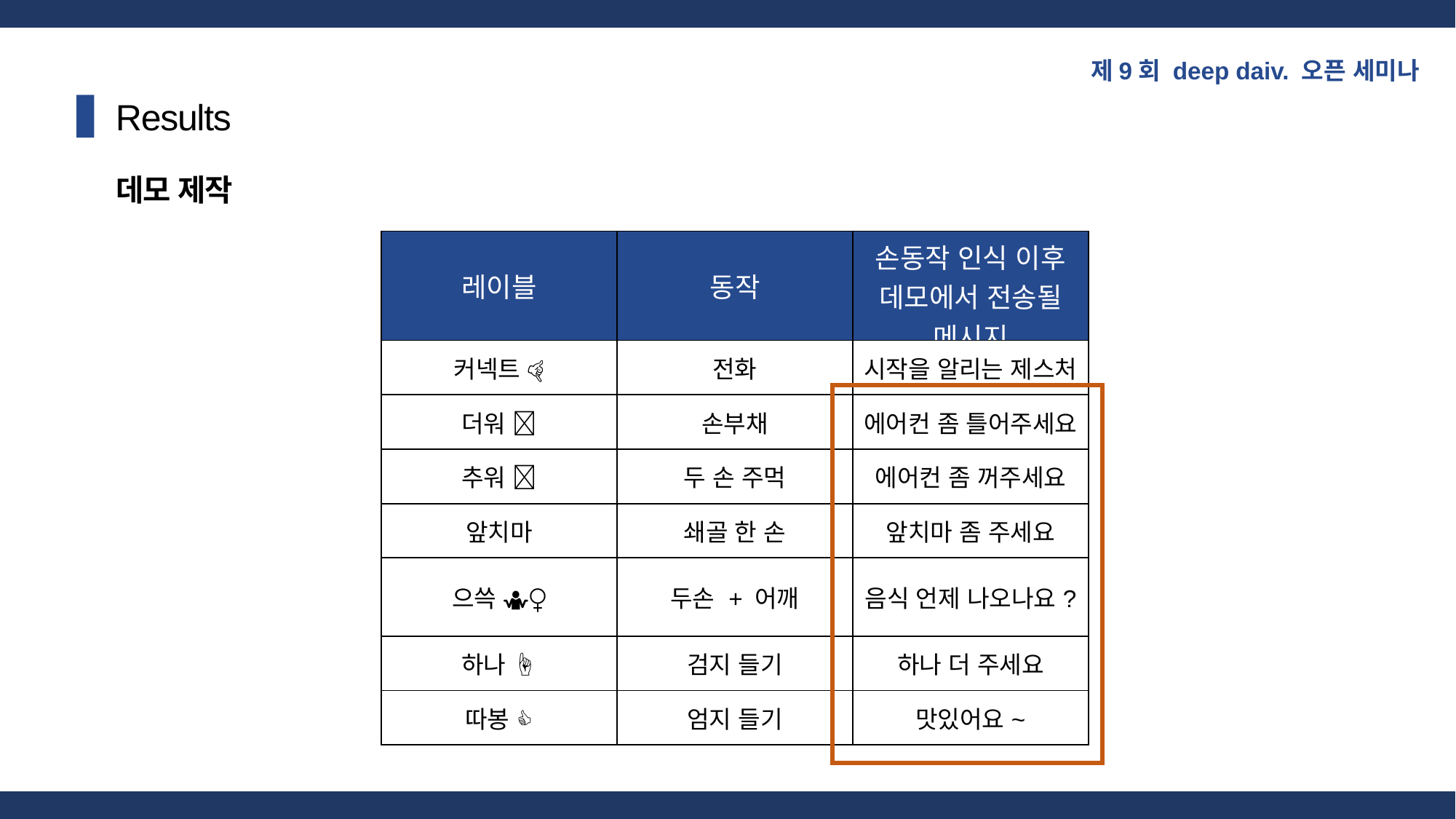

제9회 deep daiv. 오픈 세미나
Results

데모 제작
| 레이블 | 동작 | 손동작 인식 이후 데모에서 전송될 메시지 |
| --- | --- | --- |
| 커넥트 🤙 | 전화 | 시작을 알리는 제스처 |
| 더워 🥵 | 손부채 | 에어컨 좀 틀어주세요 |
| 추워 🥶 | 두 손 주먹 | 에어컨 좀 꺼주세요 |
| 앞치마 | 쇄골 한 손 | 앞치마 좀 주세요 |
| 으쓱 🤷‍♀️ | 두손 + 어깨 | 음식 언제 나오나요? |
| 하나 ☝️ | 검지 들기 | 하나 더 주세요 |
| 따봉 👍 | 엄지 들기 | 맛있어요~ |